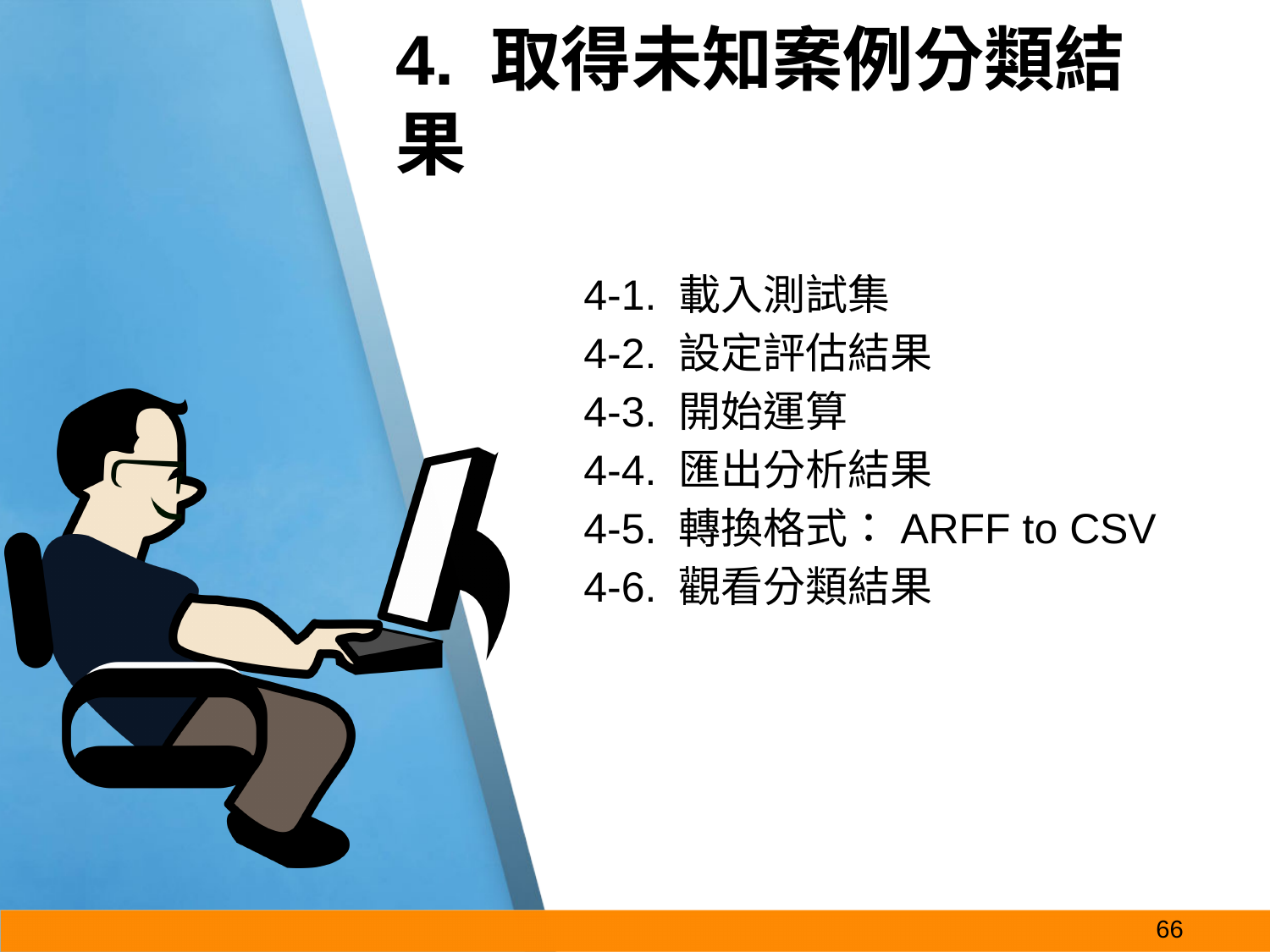

# 4. 取得未知案例分類結果
4-1. 載入測試集
4-2. 設定評估結果
4-3. 開始運算
4-4. 匯出分析結果
4-5. 轉換格式：ARFF to CSV
4-6. 觀看分類結果

66